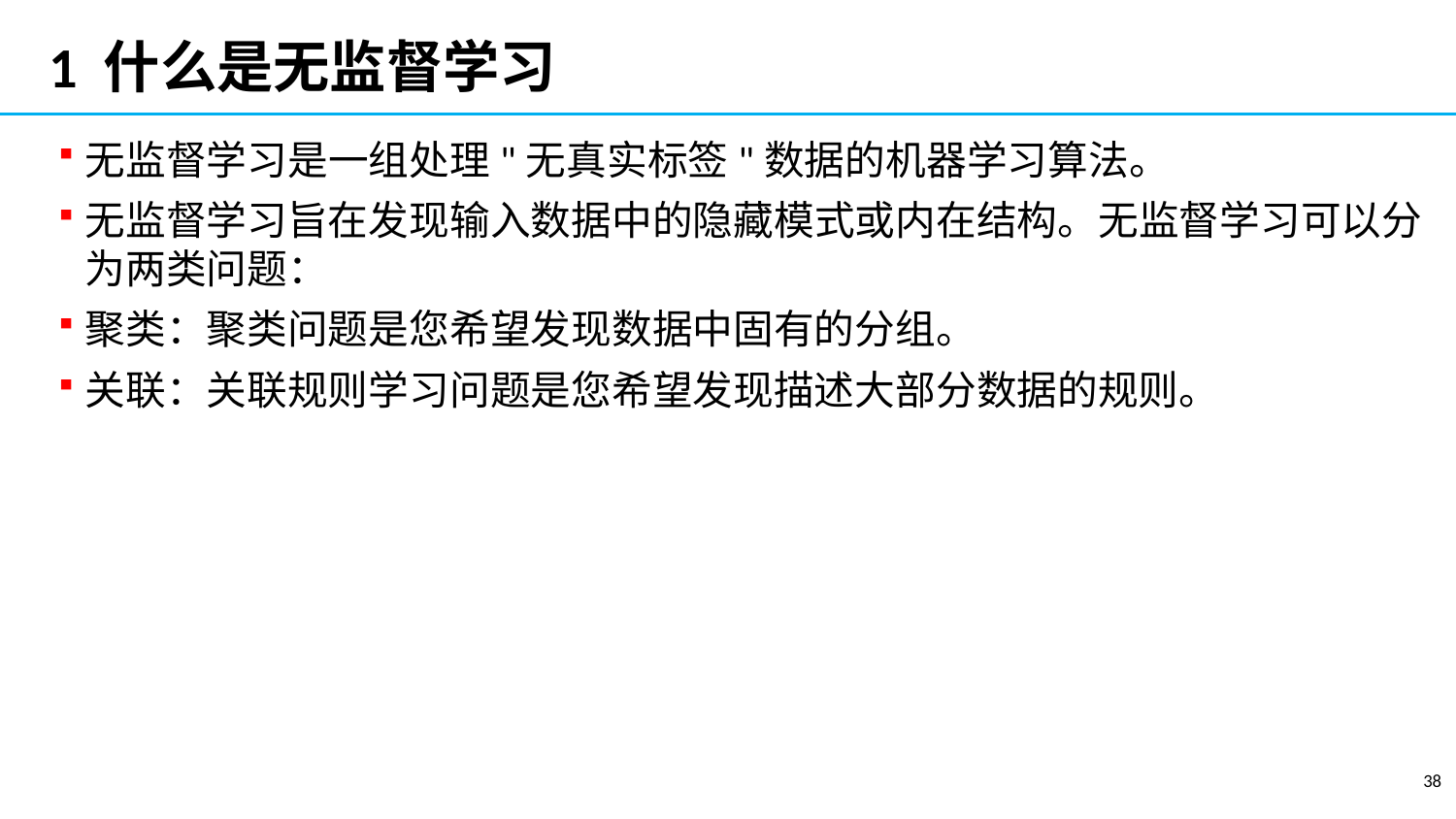

# 1 什么是无监督学习

无监督学习是一组处理"无真实标签"数据的机器学习算法。
无监督学习旨在发现输入数据中的隐藏模式或内在结构。无监督学习可以分为两类问题：
聚类：聚类问题是您希望发现数据中固有的分组。
关联：关联规则学习问题是您希望发现描述大部分数据的规则。
38